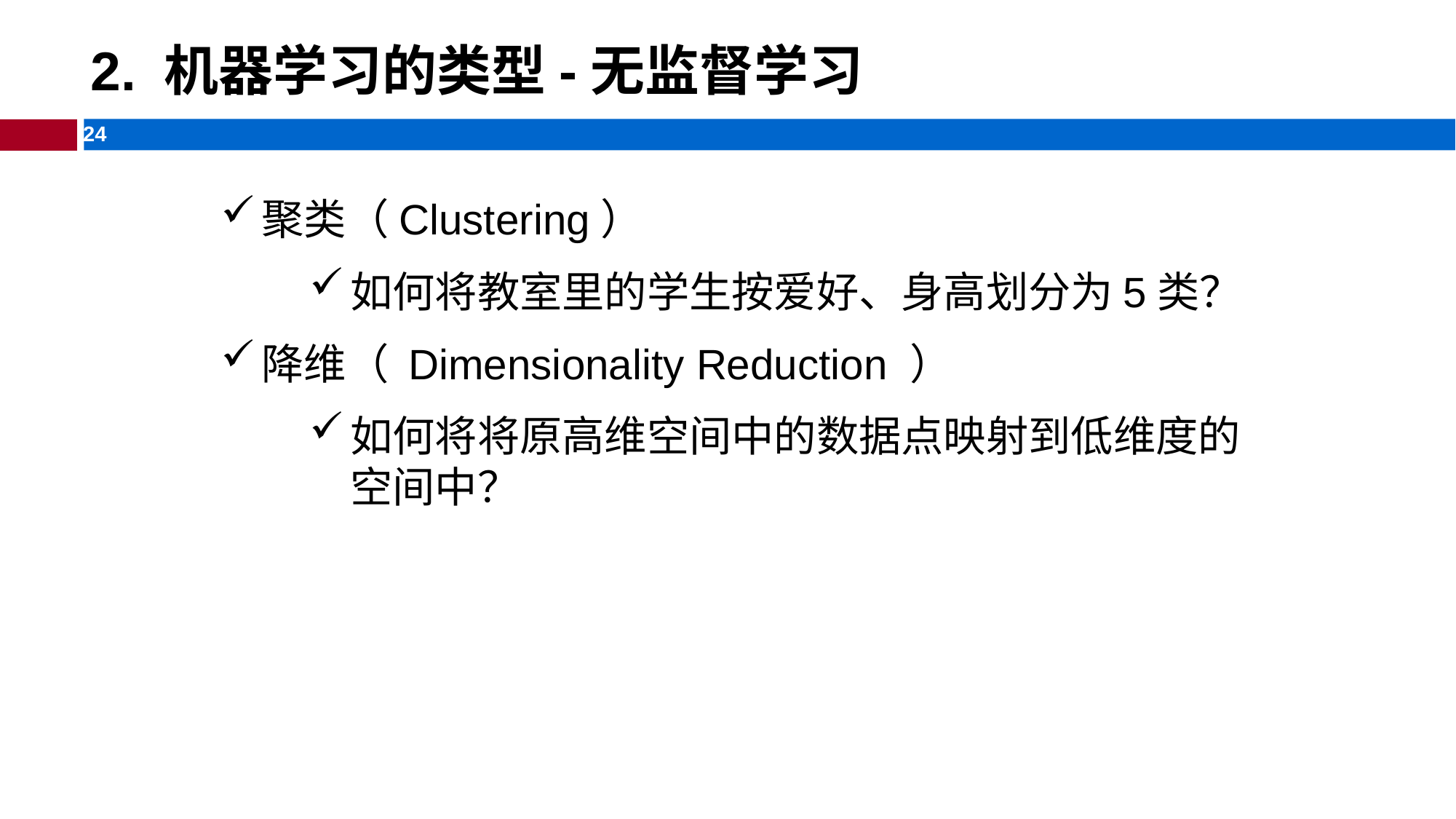

# 2. 机器学习的类型-无监督学习
聚类（Clustering）
如何将教室里的学生按爱好、身高划分为5类？
降维（ Dimensionality Reduction ）
如何将将原高维空间中的数据点映射到低维度的空间中？